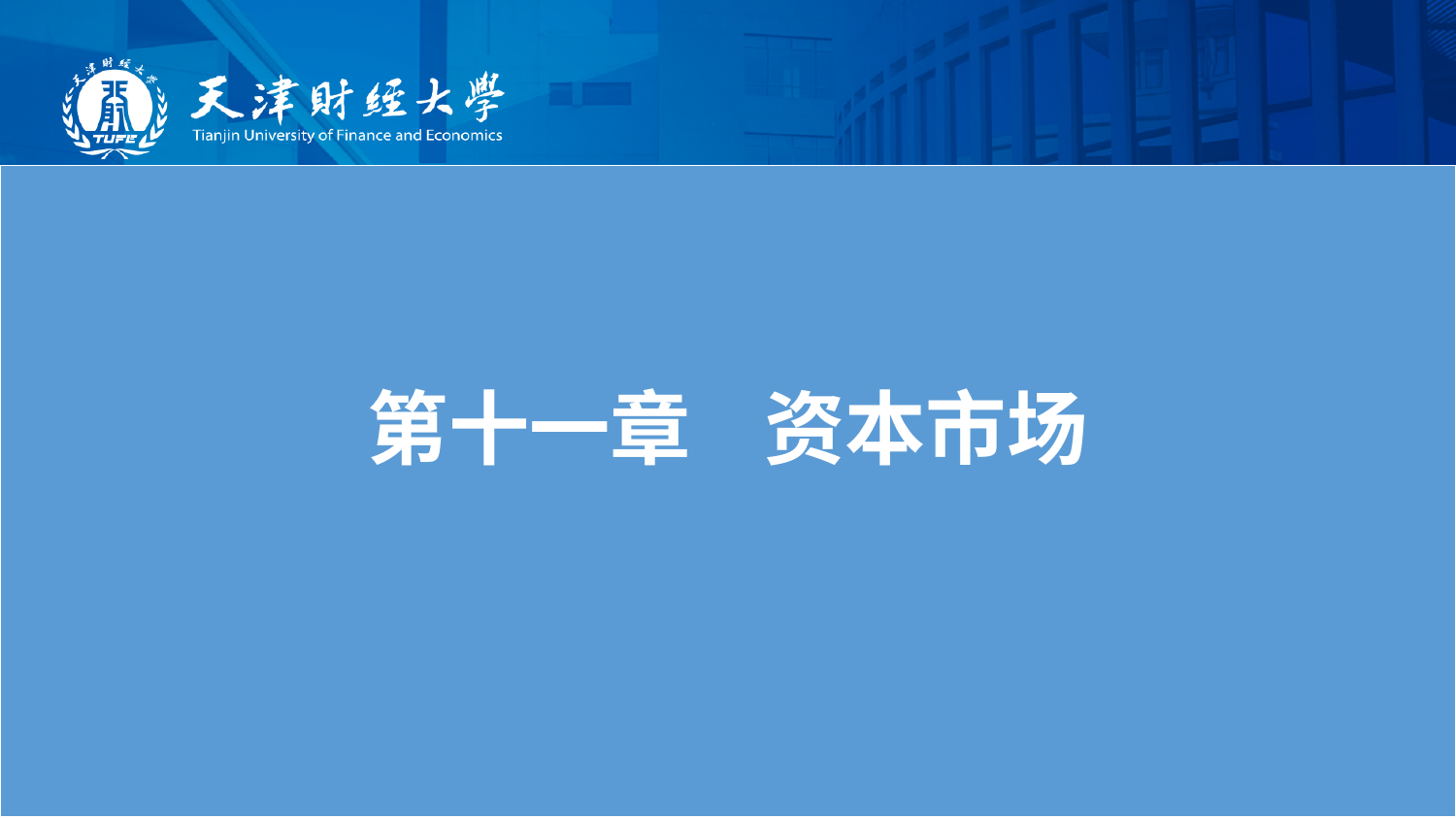

| 第十一章 资本市场 |
| --- |
第六章 商业银行